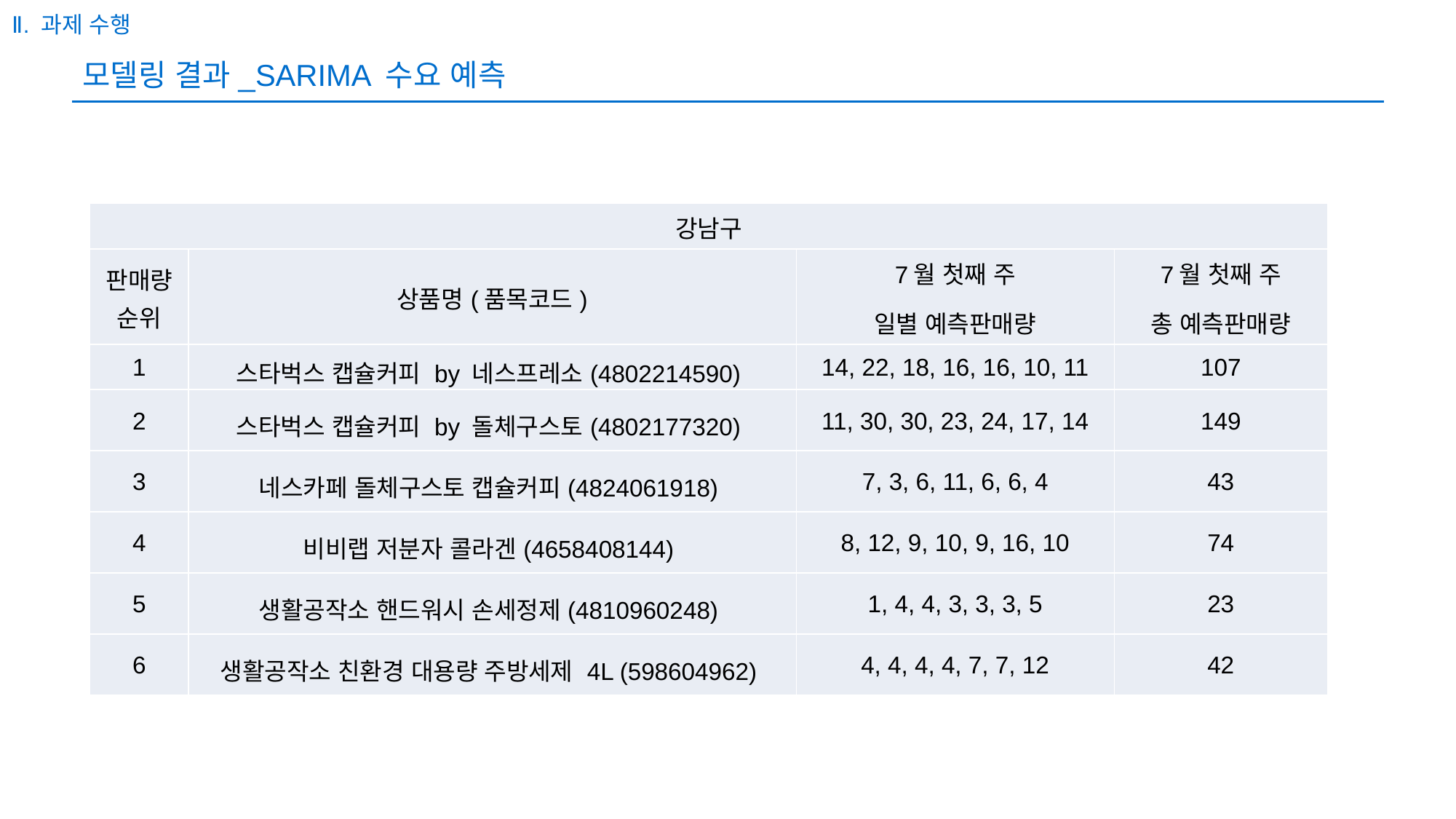

Ⅱ. 과제 수행
# 모델링 결과_SARIMA 수요 예측
| 강남구 |  |  |  |
| --- | --- | --- | --- |
| 판매량 순위 | 상품명(품목코드) | 7월 첫째 주 일별 예측판매량 | 7월 첫째 주 총 예측판매량 |
| 1 | 스타벅스 캡슐커피 by 네스프레소(4802214590) | 14, 22, 18, 16, 16, 10, 11 | 107 |
| 2 | 스타벅스 캡슐커피 by 돌체구스토(4802177320) | 11, 30, 30, 23, 24, 17, 14 | 149 |
| 3 | 네스카페 돌체구스토 캡슐커피(4824061918) | 7, 3, 6, 11, 6, 6, 4 | 43 |
| 4 | 비비랩 저분자 콜라겐(4658408144) | 8, 12, 9, 10, 9, 16, 10 | 74 |
| 5 | 생활공작소 핸드워시 손세정제(4810960248) | 1, 4, 4, 3, 3, 3, 5 | 23 |
| 6 | 생활공작소 친환경 대용량 주방세제 4L (598604962) | 4, 4, 4, 4, 7, 7, 12 | 42 |